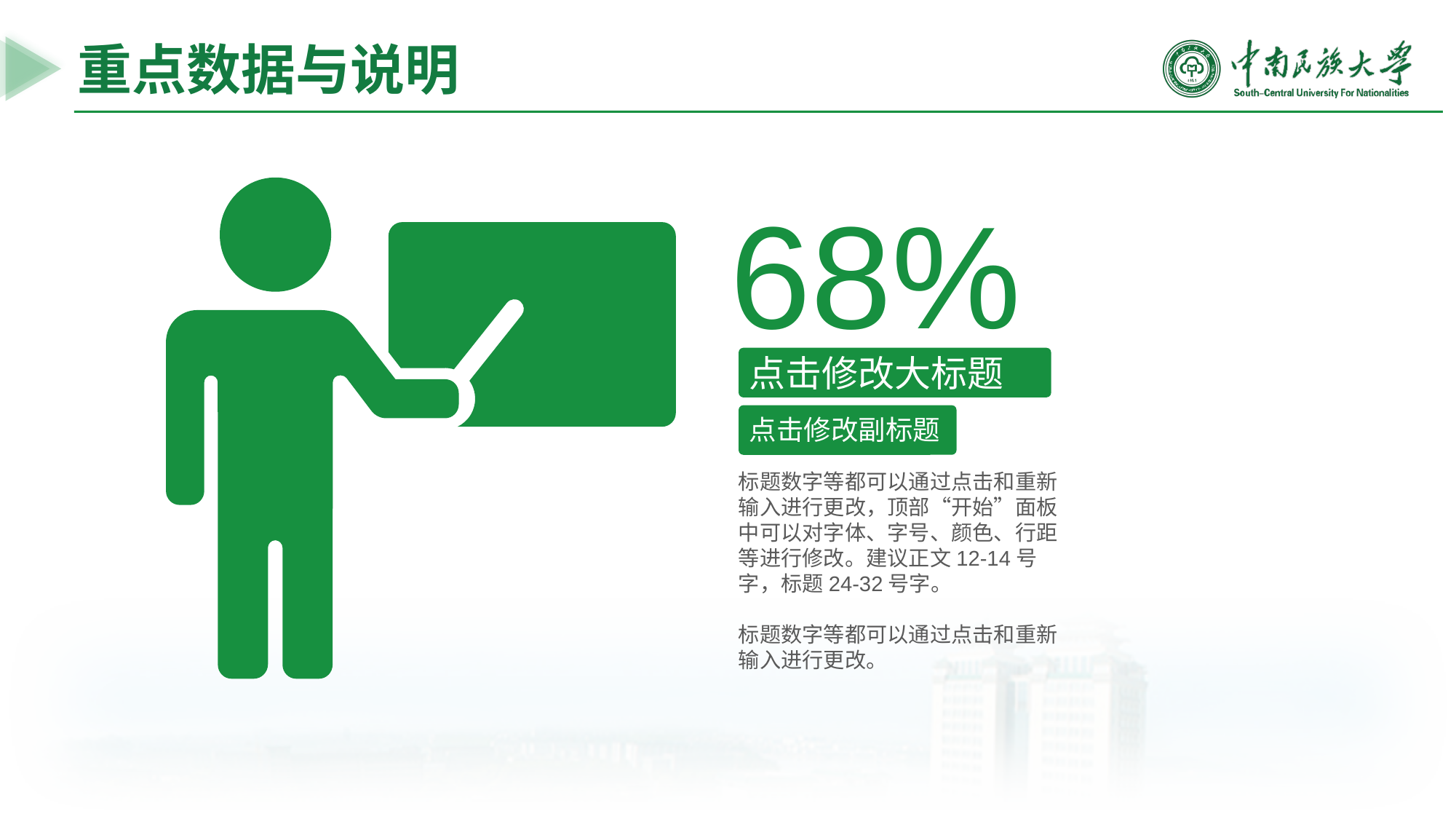

重点数据与说明

68%
点击修改大标题

点击修改副标题
标题数字等都可以通过点击和重新输入进行更改，顶部“开始”面板中可以对字体、字号、颜色、行距等进行修改。建议正文12-14号字，标题24-32号字。

标题数字等都可以通过点击和重新输入进行更改。